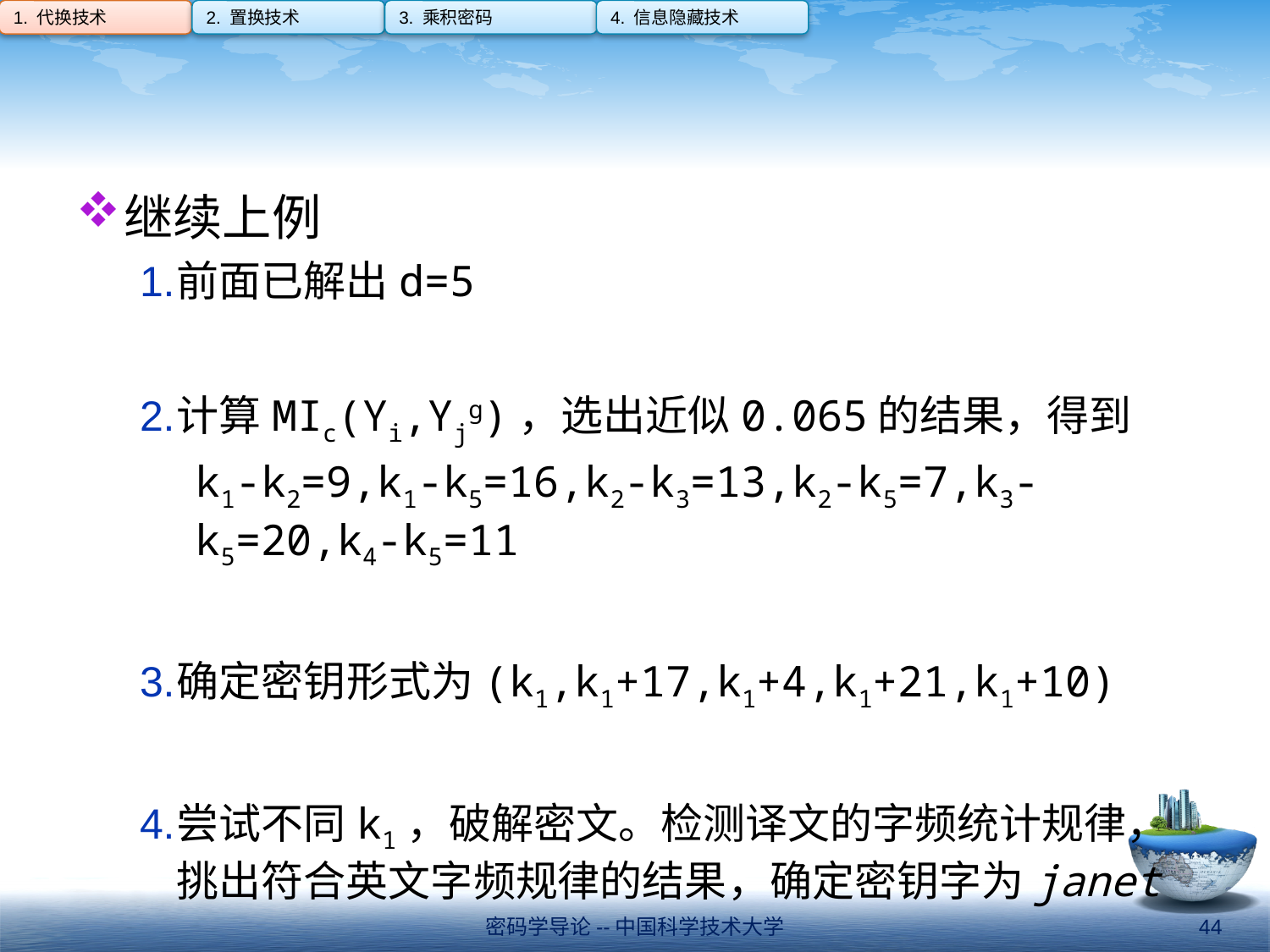

1. 代换技术
2. 置换技术
3. 乘积密码
4. 信息隐藏技术
#
继续上例
前面已解出d=5

计算MIc(Yi,Yjg)，选出近似0.065的结果，得到
k1-k2=9,k1-k5=16,k2-k3=13,k2-k5=7,k3-k5=20,k4-k5=11

确定密钥形式为(k1,k1+17,k1+4,k1+21,k1+10)

尝试不同k1，破解密文。检测译文的字频统计规律，挑出符合英文字频规律的结果，确定密钥字为janet

密码学导论--中国科学技术大学
44